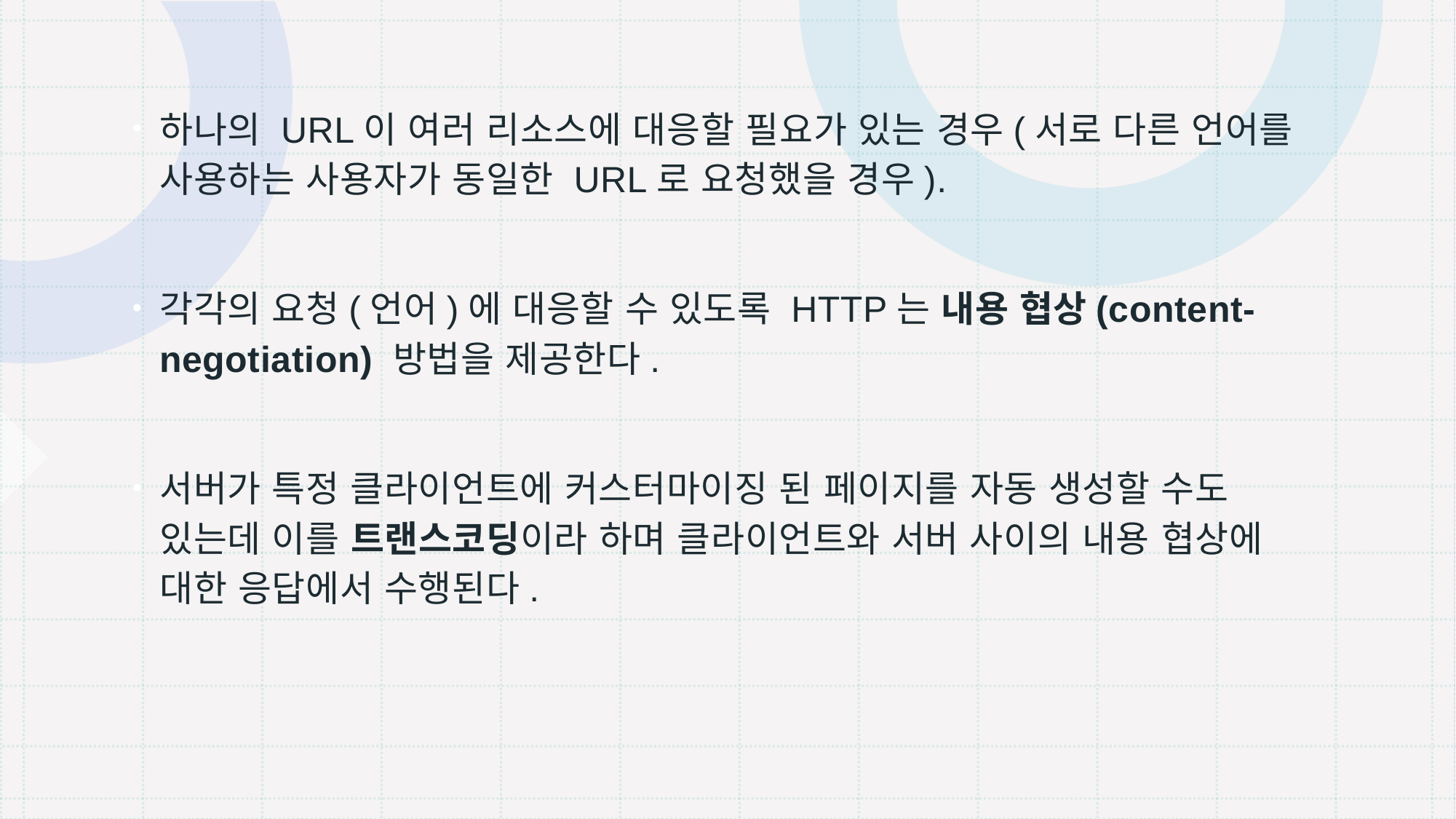

하나의 URL이 여러 리소스에 대응할 필요가 있는 경우(서로 다른 언어를 사용하는 사용자가 동일한 URL로 요청했을 경우).

각각의 요청(언어)에 대응할 수 있도록 HTTP는 내용 협상(content-negotiation) 방법을 제공한다.

서버가 특정 클라이언트에 커스터마이징 된 페이지를 자동 생성할 수도 있는데 이를 트랜스코딩이라 하며 클라이언트와 서버 사이의 내용 협상에 대한 응답에서 수행된다.